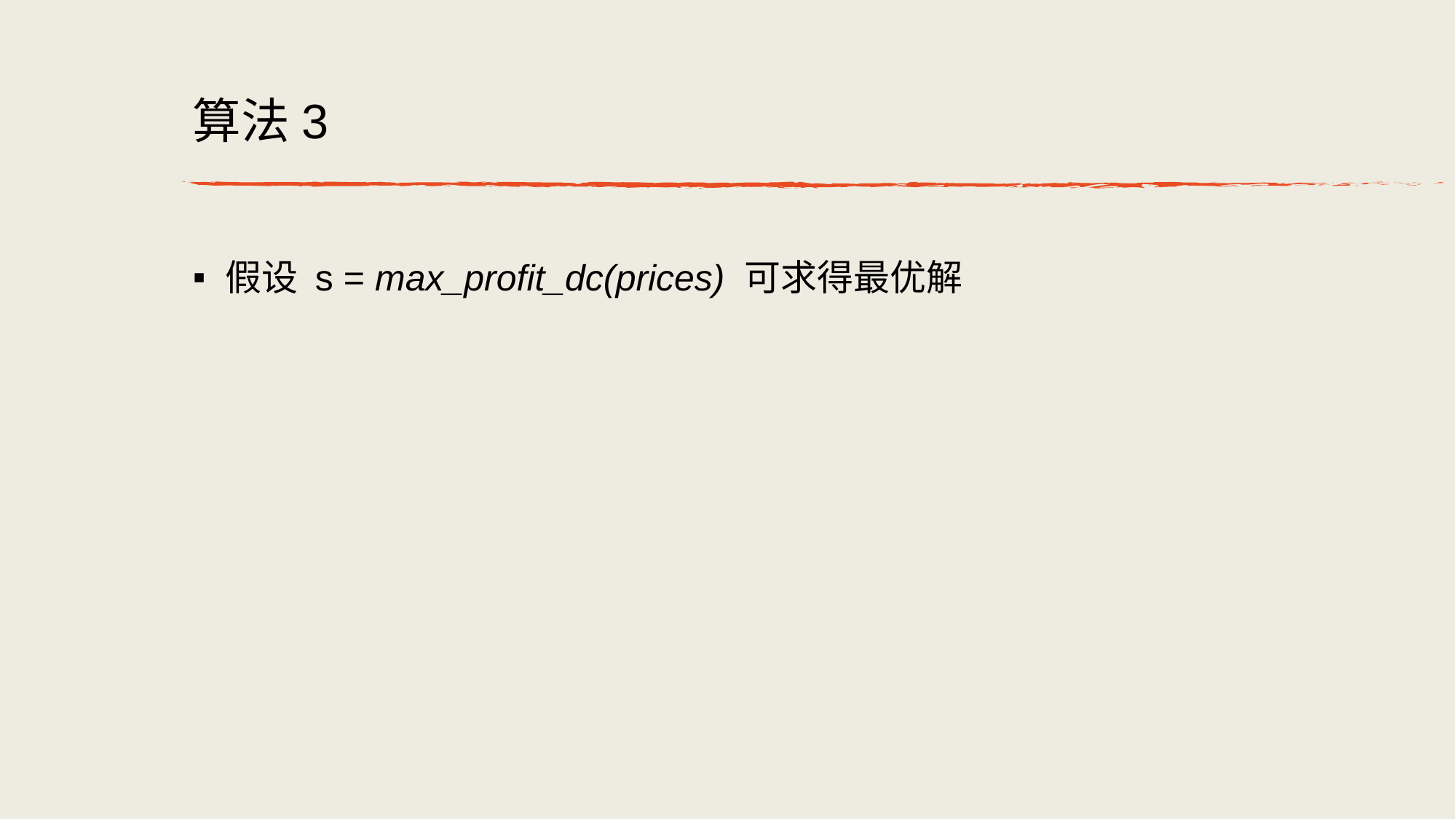

# 算法3
假设 s = max_profit_dc(prices) 可求得最优解